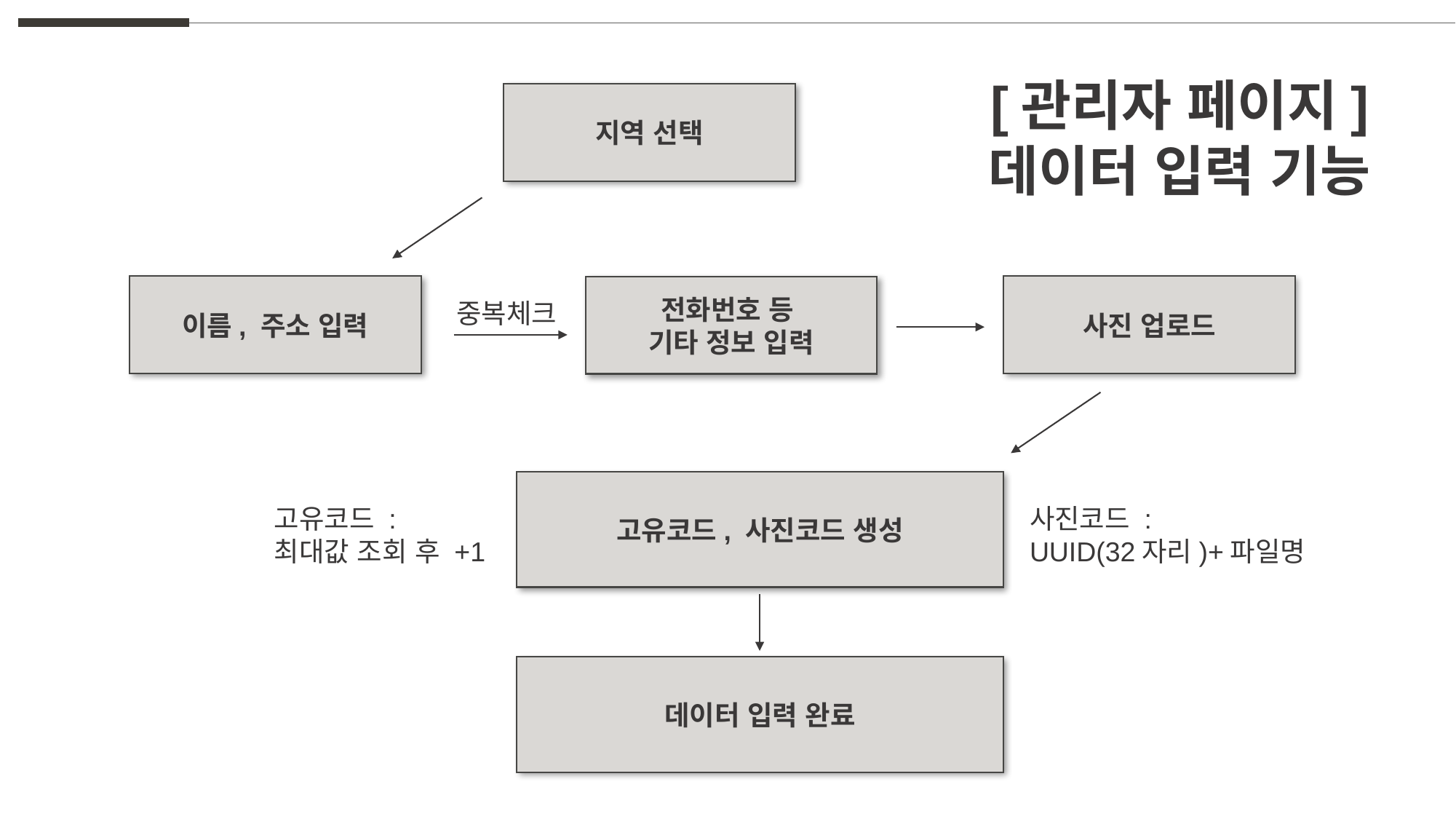

[관리자 페이지]
데이터 입력 기능
지역 선택
사진 업로드
이름, 주소 입력
전화번호 등
기타 정보 입력
중복체크
고유코드, 사진코드 생성
사진코드 :
UUID(32자리)+파일명
고유코드 :
최대값 조회 후 +1
데이터 입력 완료